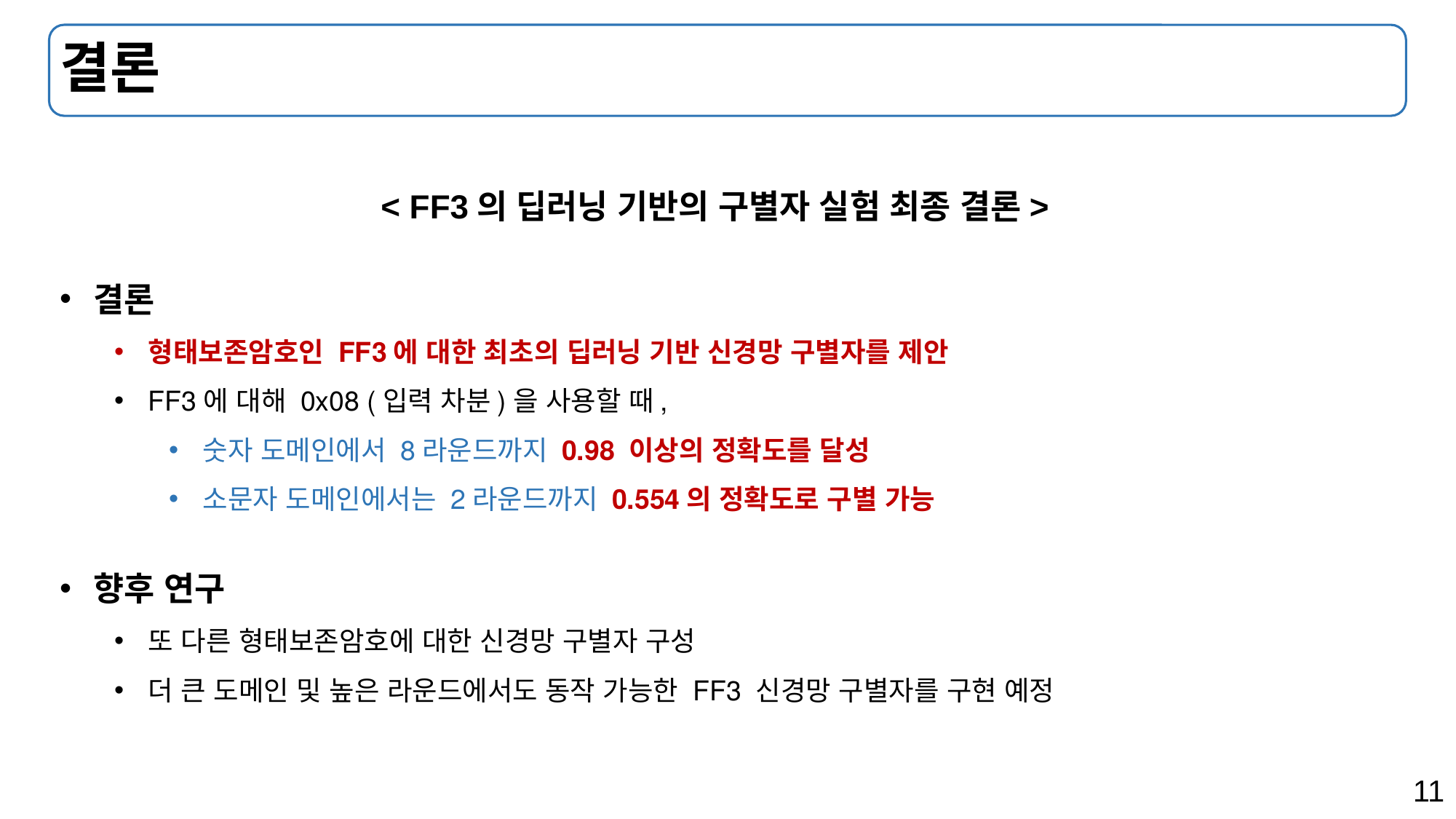

# 결론
< FF3의 딥러닝 기반의 구별자 실험 최종 결론>

결론
형태보존암호인 FF3에 대한 최초의 딥러닝 기반 신경망 구별자를 제안
FF3에 대해 0x08 (입력 차분)을 사용할 때,
숫자 도메인에서 8라운드까지 0.98 이상의 정확도를 달성
소문자 도메인에서는 2라운드까지 0.554의 정확도로 구별 가능

향후 연구
또 다른 형태보존암호에 대한 신경망 구별자 구성
더 큰 도메인 및 높은 라운드에서도 동작 가능한 FF3 신경망 구별자를 구현 예정